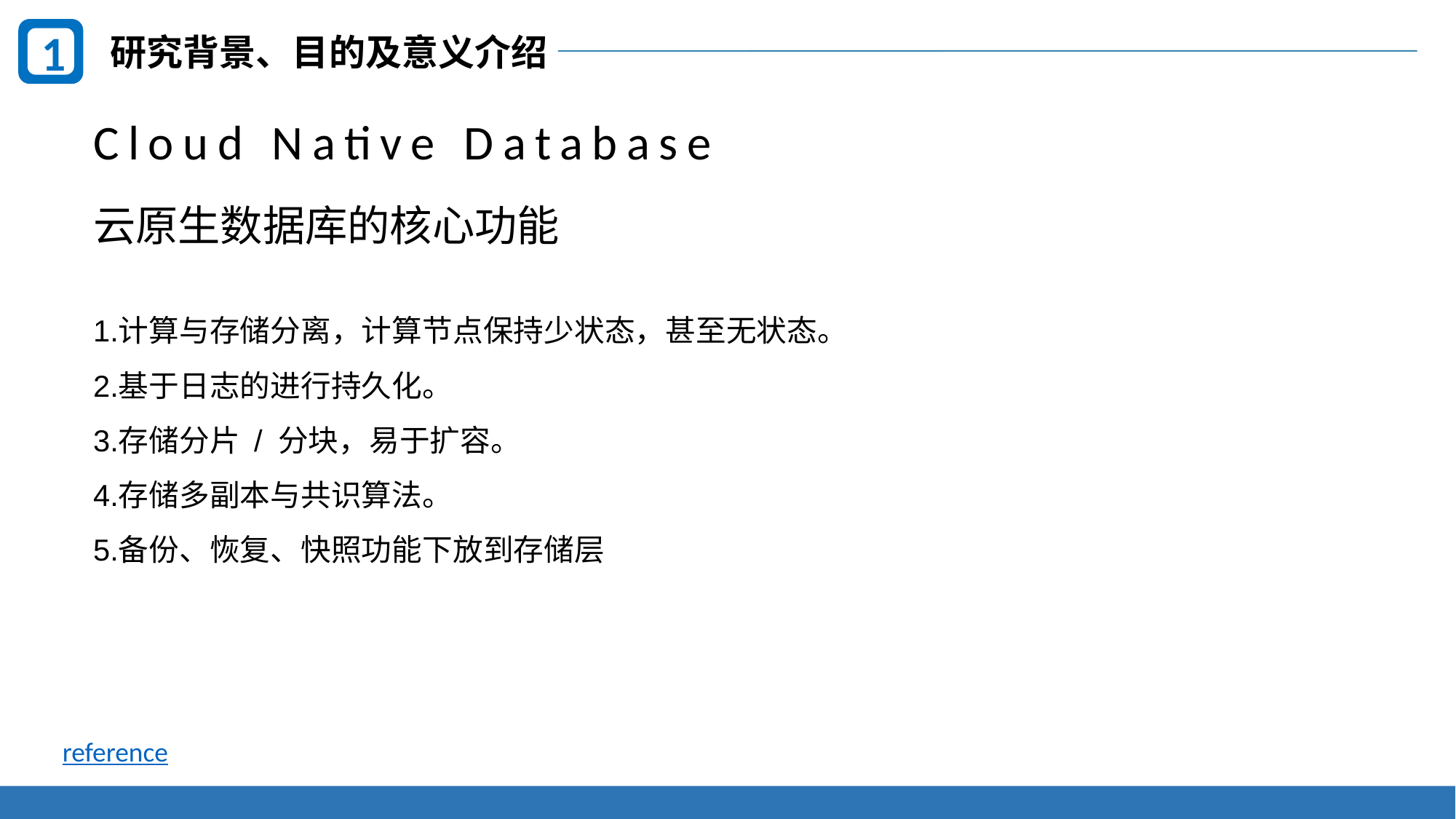

1
研究背景、目的及意义介绍
云原生数据库的核心功能

计算与存储分离，计算节点保持少状态，甚至无状态。
基于日志的进行持久化。
存储分片 / 分块，易于扩容。
存储多副本与共识算法。
备份、恢复、快照功能下放到存储层
Cloud Native Database
reference